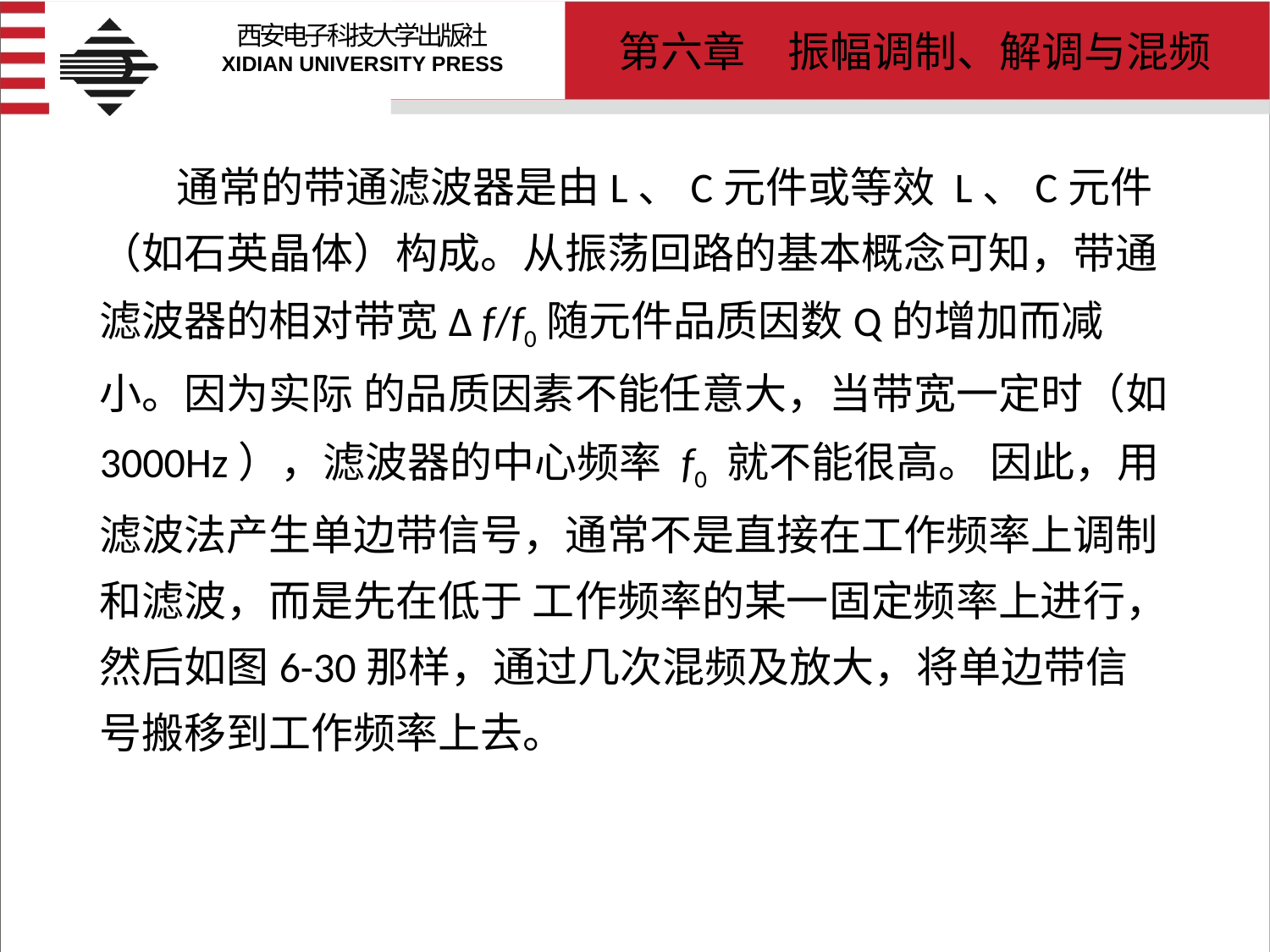

# 通常的带通滤波器是由L、C元件或等效 L、C元件（如石英晶体）构成。从振荡回路的基本概念可知，带通滤波器的相对带宽Δ f/f0随元件品质因数Q的增加而减小。因为实际 的品质因素不能任意大，当带宽一定时（如3000Hz），滤波器的中心频率 f0 就不能很高。 因此，用滤波法产生单边带信号，通常不是直接在工作频率上调制和滤波，而是先在低于 工作频率的某一固定频率上进行，然后如图6-30那样，通过几次混频及放大，将单边带信 号搬移到工作频率上去。